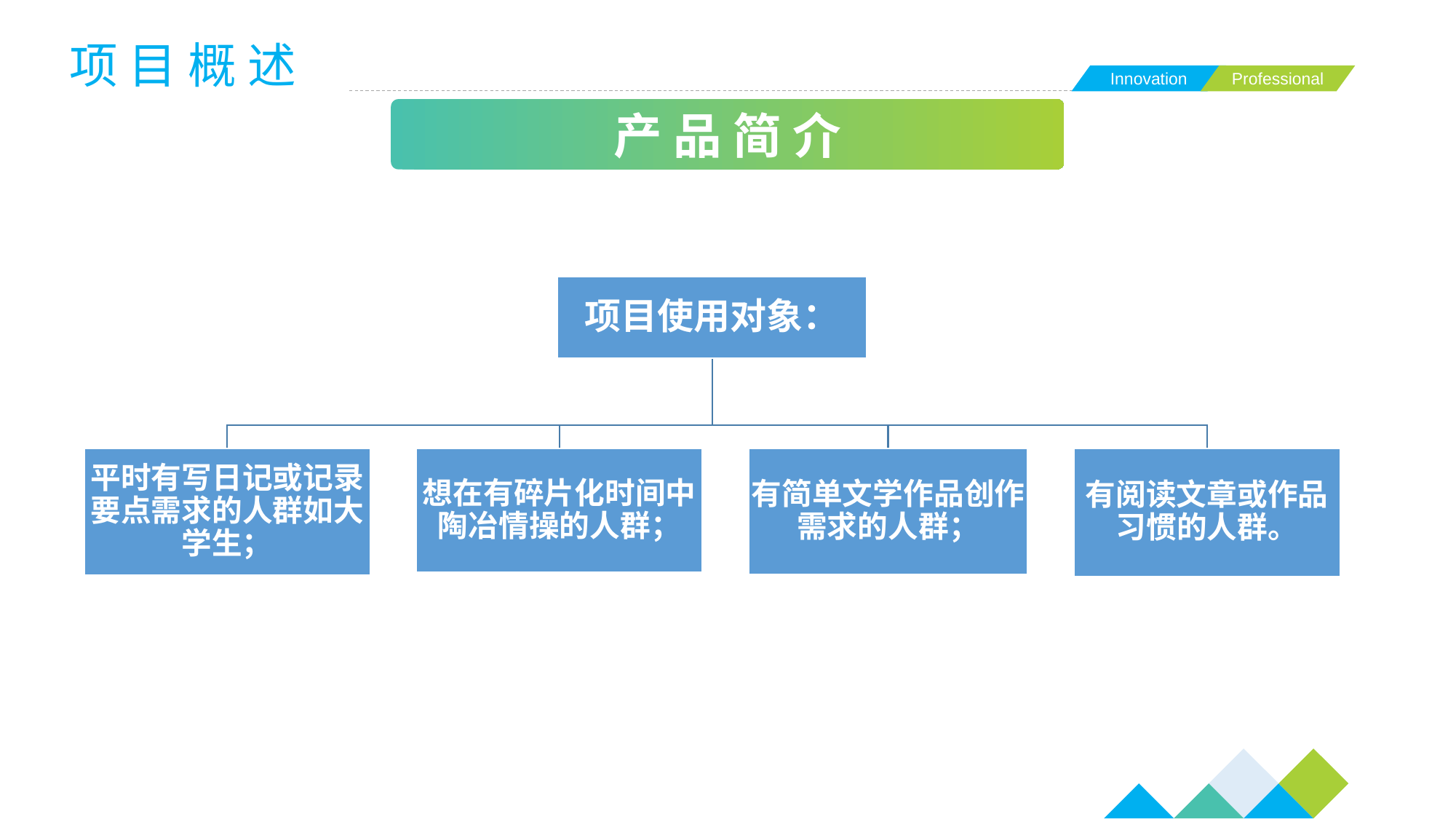

项 目 概 述
产 品 简 介
项目使用对象：
平时有写日记或记录要点需求的人群如大学生；
想在有碎片化时间中陶冶情操的人群；
有简单文学作品创作需求的人群；
有阅读文章或作品习惯的人群。